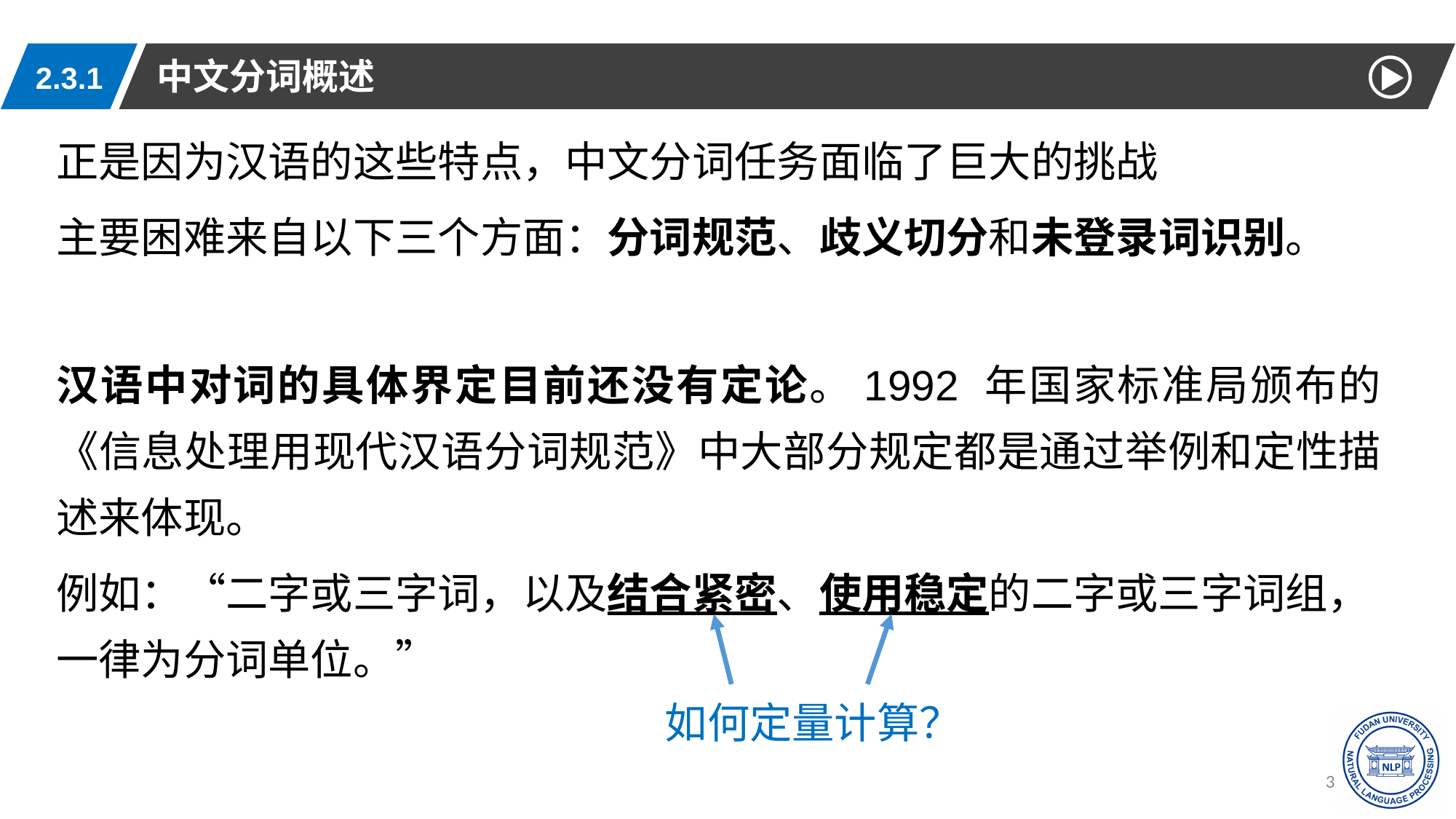

中文分词概述
2.3.1

正是因为汉语的这些特点，中文分词任务面临了巨大的挑战
主要困难来自以下三个方面：分词规范、歧义切分和未登录词识别。
汉语中对词的具体界定目前还没有定论。1992 年国家标准局颁布的《信息处理用现代汉语分词规范》中大部分规定都是通过举例和定性描述来体现。
例如：“二字或三字词，以及结合紧密、使用稳定的二字或三字词组，一律为分词单位。”
如何定量计算？
34